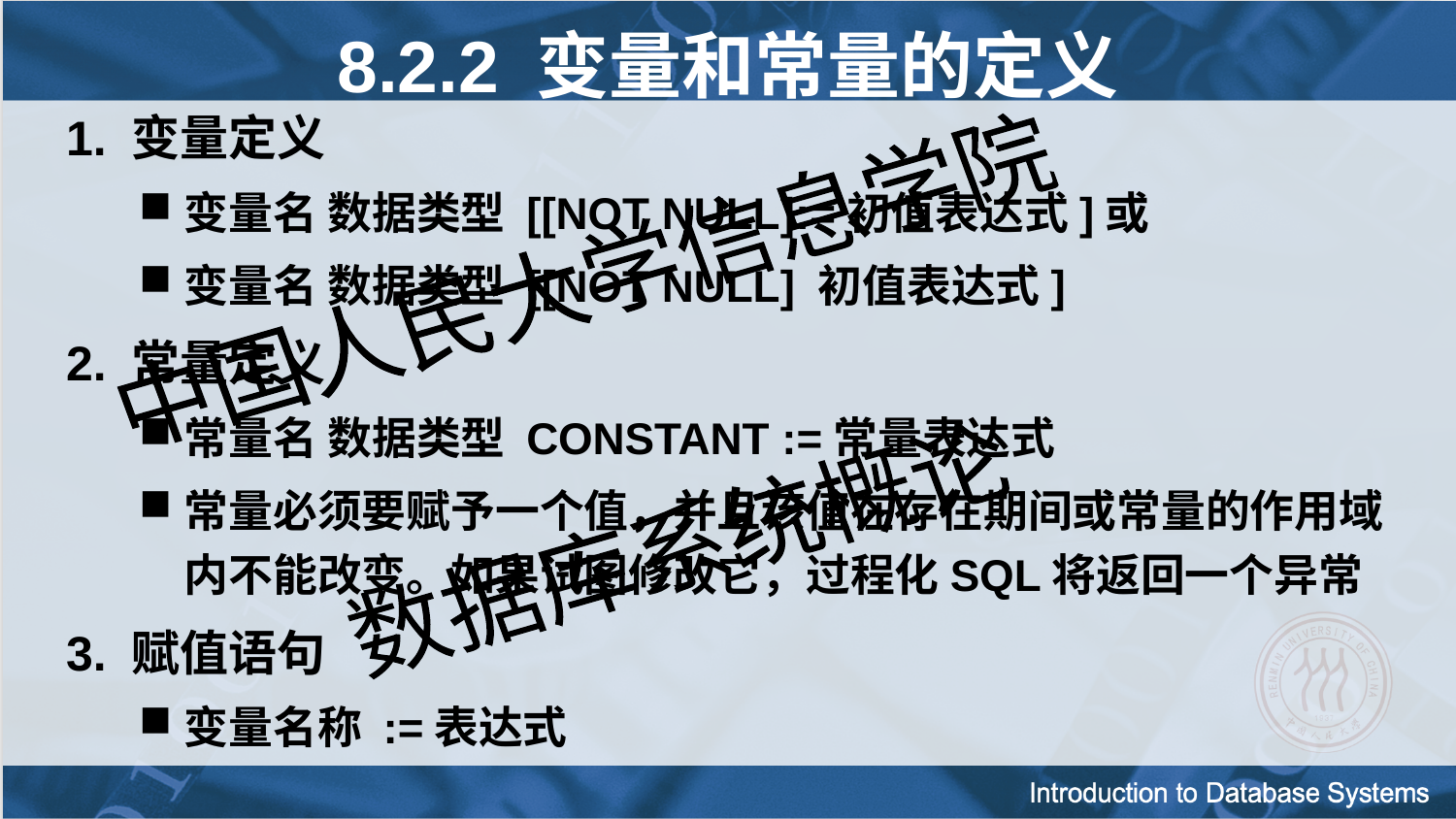

8.2.2 变量和常量的定义
1. 变量定义
变量名 数据类型 [[NOT NULL]:=初值表达式]或
变量名 数据类型 [[NOT NULL] 初值表达式]
2. 常量定义
常量名 数据类型 CONSTANT :=常量表达式
常量必须要赋予一个值，并且该值在存在期间或常量的作用域内不能改变。如果试图修改它，过程化SQL将返回一个异常
3. 赋值语句
变量名称 :=表达式